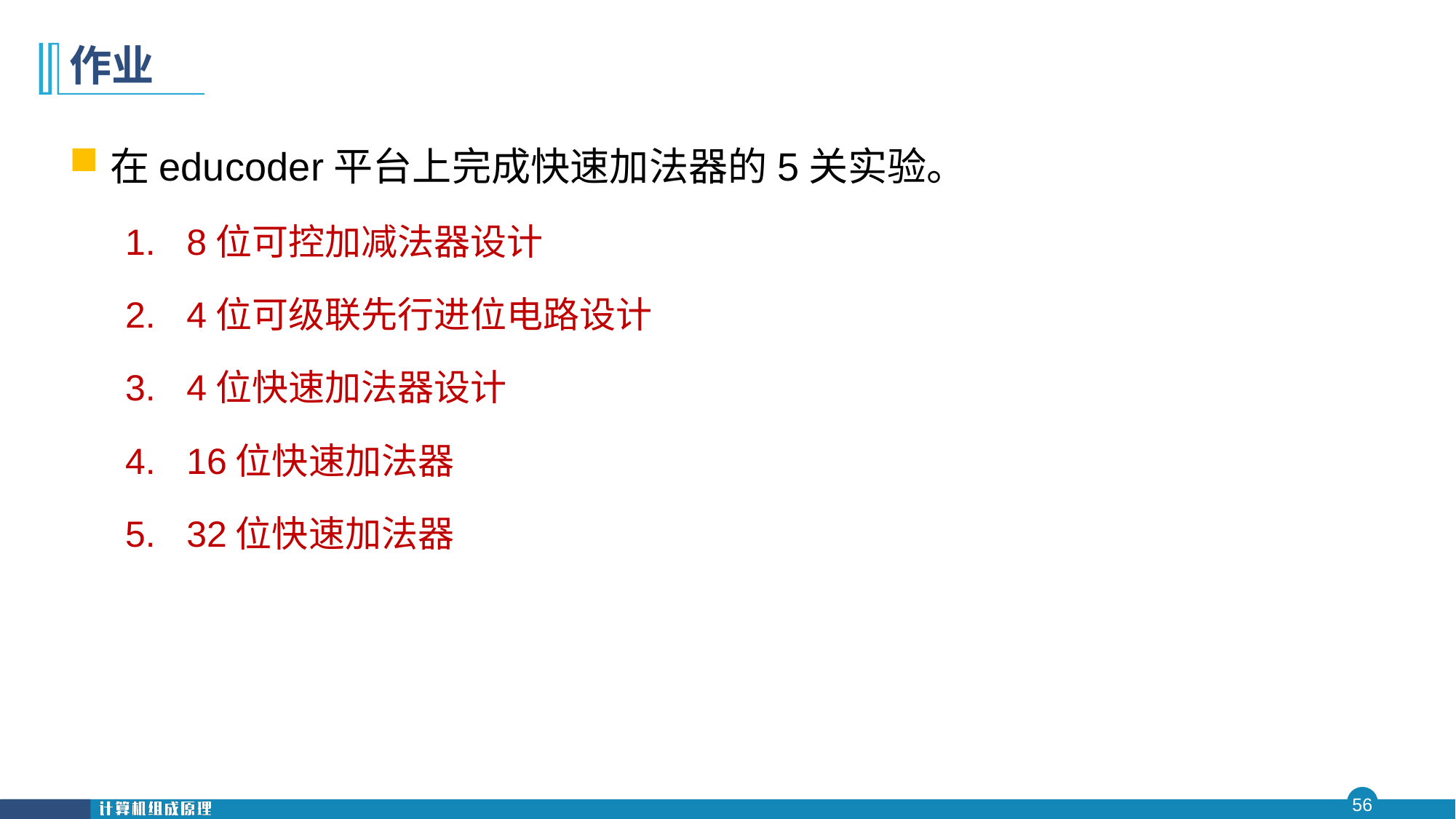

# 作业
在educoder平台上完成快速加法器的5关实验。
8位可控加减法器设计
4位可级联先行进位电路设计
4位快速加法器设计
16位快速加法器
32位快速加法器